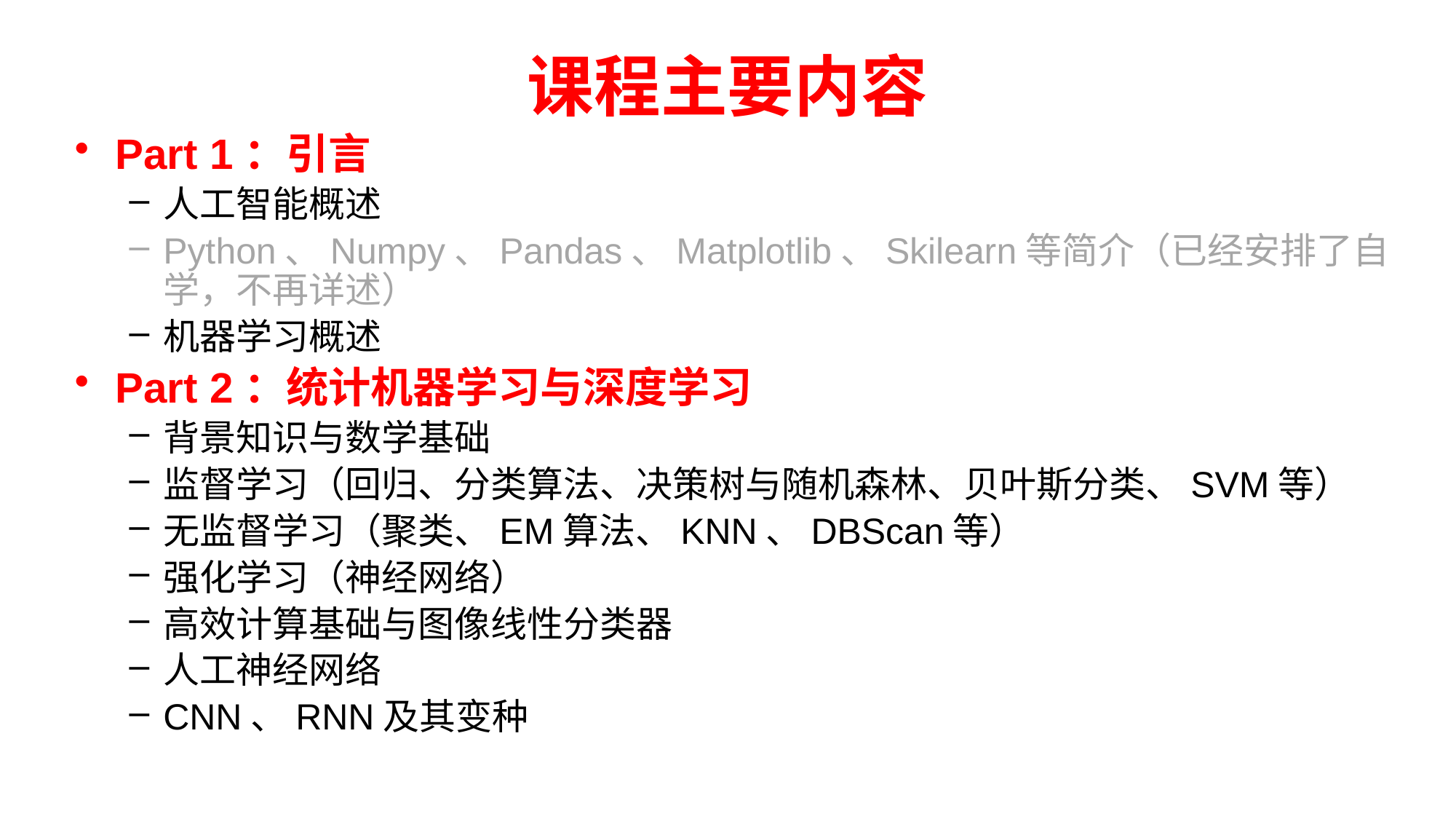

# 课程主要内容
Part 1：引言
人工智能概述
Python、Numpy、Pandas、Matplotlib、Skilearn等简介（已经安排了自学，不再详述）
机器学习概述
Part 2：统计机器学习与深度学习
背景知识与数学基础
监督学习（回归、分类算法、决策树与随机森林、贝叶斯分类、SVM等）
无监督学习（聚类、EM算法、KNN、DBScan等）
强化学习（神经网络）
高效计算基础与图像线性分类器
人工神经网络
CNN、RNN及其变种